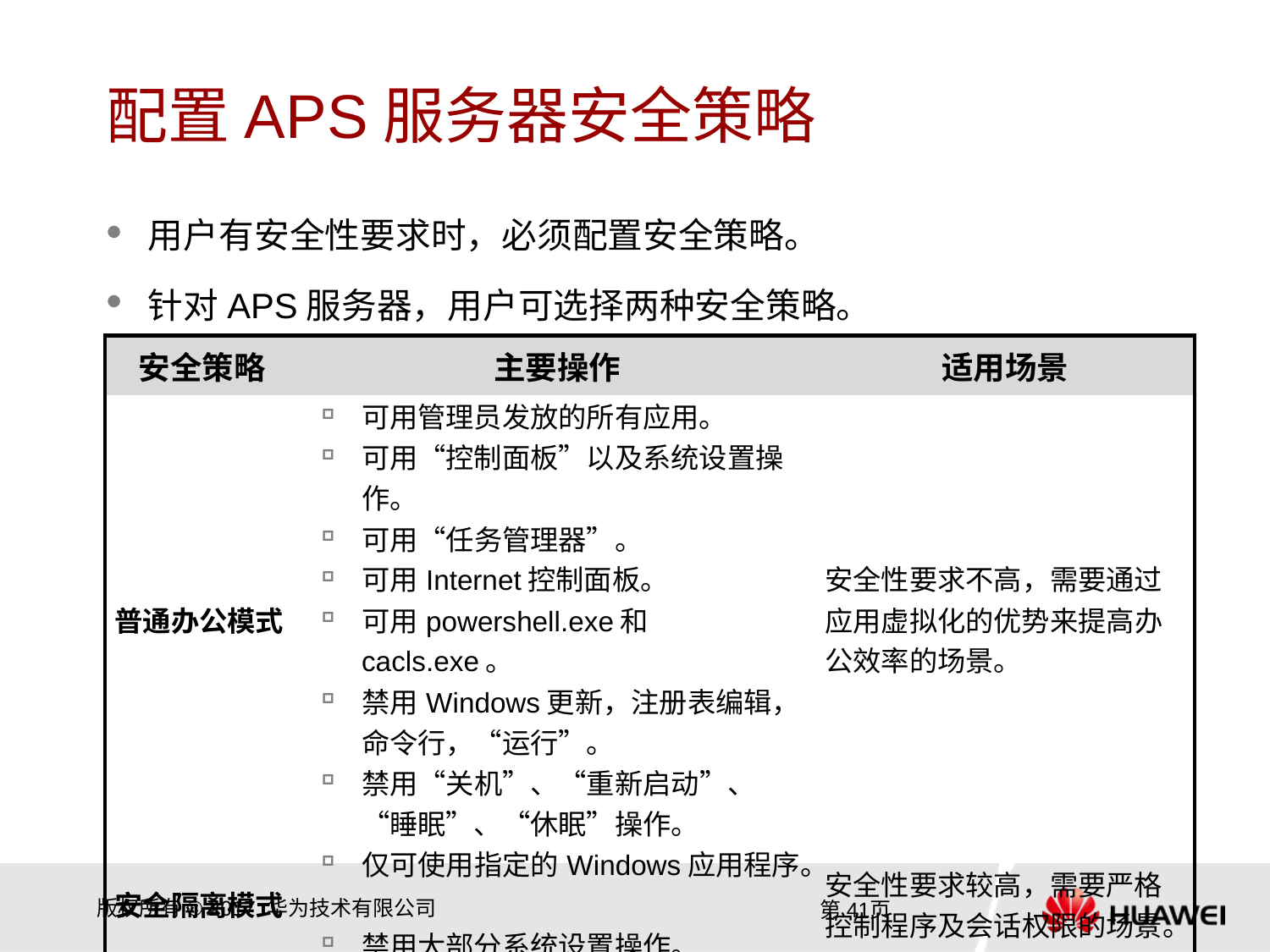

# 配置APS服务器安全策略
用户有安全性要求时，必须配置安全策略。
针对APS服务器，用户可选择两种安全策略。
| 安全策略 | 主要操作 | 适用场景 |
| --- | --- | --- |
| 普通办公模式 | 可用管理员发放的所有应用。 可用“控制面板”以及系统设置操作。 可用“任务管理器”。 可用Internet控制面板。 可用powershell.exe和cacls.exe。 禁用Windows更新，注册表编辑，命令行，“运行”。 禁用“关机”、“重新启动”、“睡眠”、“休眠”操作。 | 安全性要求不高，需要通过应用虚拟化的优势来提高办公效率的场景。 |
| 安全隔离模式 | 仅可使用指定的Windows应用程序。 禁用大部分系统设置操作。 | 安全性要求较高，需要严格控制程序及会话权限的场景。 |